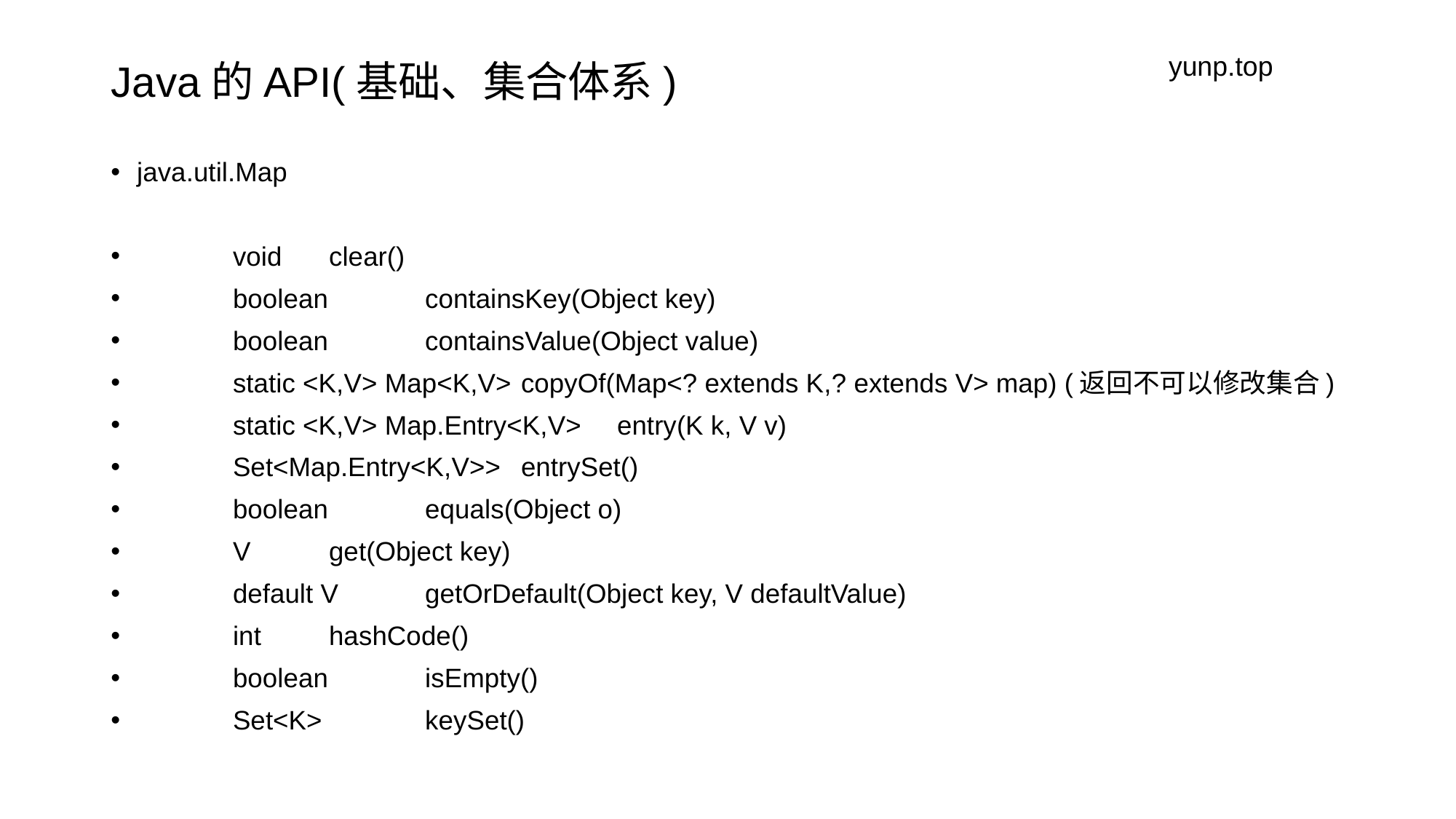

# Java的API(基础、集合体系)
yunp.top
java.util.Map

	void 	clear()
	boolean 	containsKey​(Object key)
	boolean 	containsValue​(Object value)
	static <K,​V> Map<K,​V> 	copyOf​(Map<? extends K,​? extends V> map) (返回不可以修改集合)
	static <K,​V> Map.Entry<K,​V> 	entry​(K k, V v)
	Set<Map.Entry<K,​V>> 	entrySet()
	boolean 	equals​(Object o)
	V 	get​(Object key)
	default V 	getOrDefault​(Object key, V defaultValue)
	int 	hashCode()
	boolean 	isEmpty()
	Set<K> 	keySet()